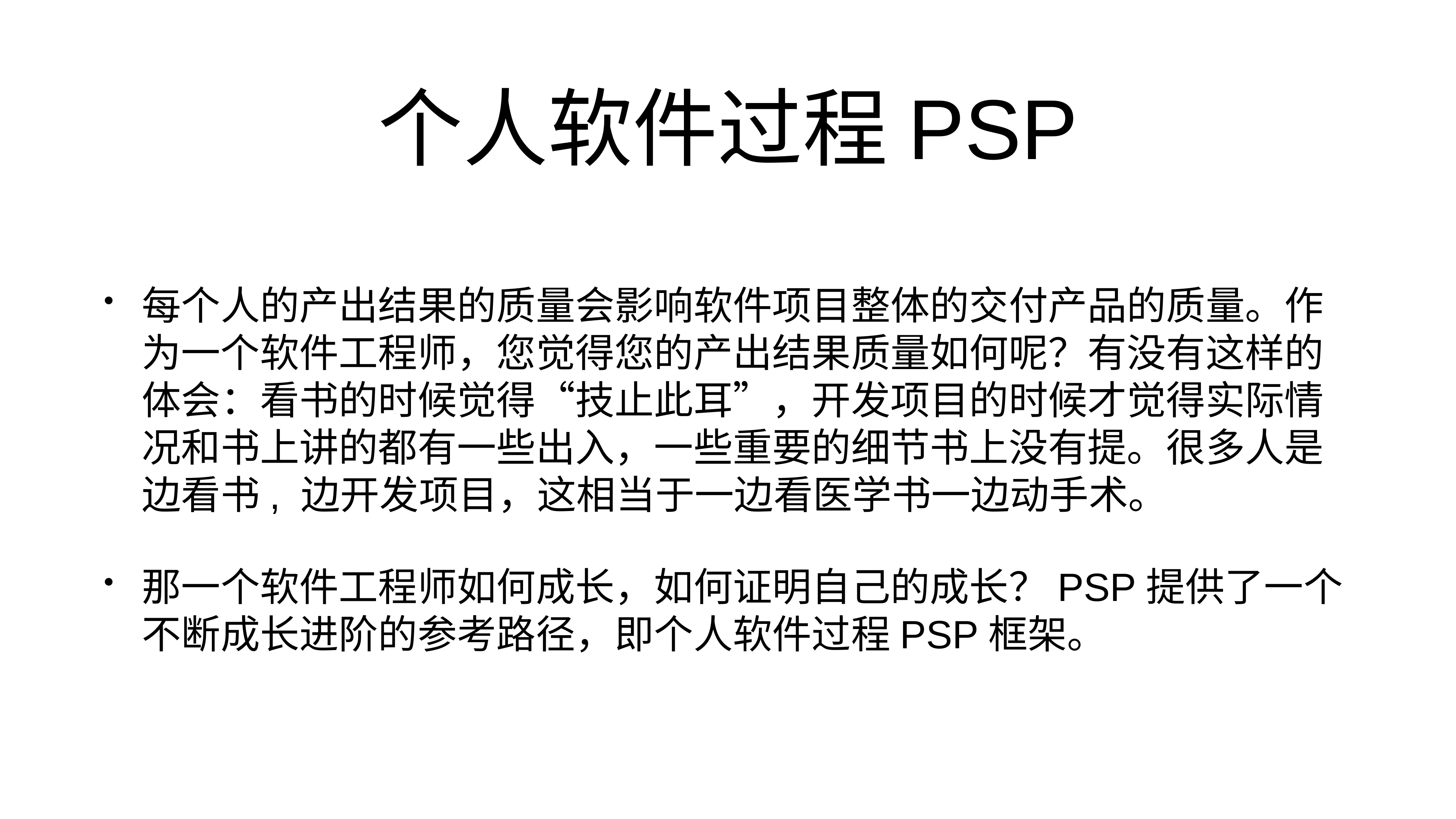

# 个人软件过程PSP
每个人的产出结果的质量会影响软件项目整体的交付产品的质量。作为一个软件工程师，您觉得您的产出结果质量如何呢？有没有这样的体会：看书的时候觉得“技止此耳”，开发项目的时候才觉得实际情况和书上讲的都有一些出入，一些重要的细节书上没有提。很多人是边看书, 边开发项目，这相当于一边看医学书一边动手术。
那一个软件工程师如何成长，如何证明自己的成长？PSP提供了一个不断成长进阶的参考路径，即个人软件过程PSP框架。